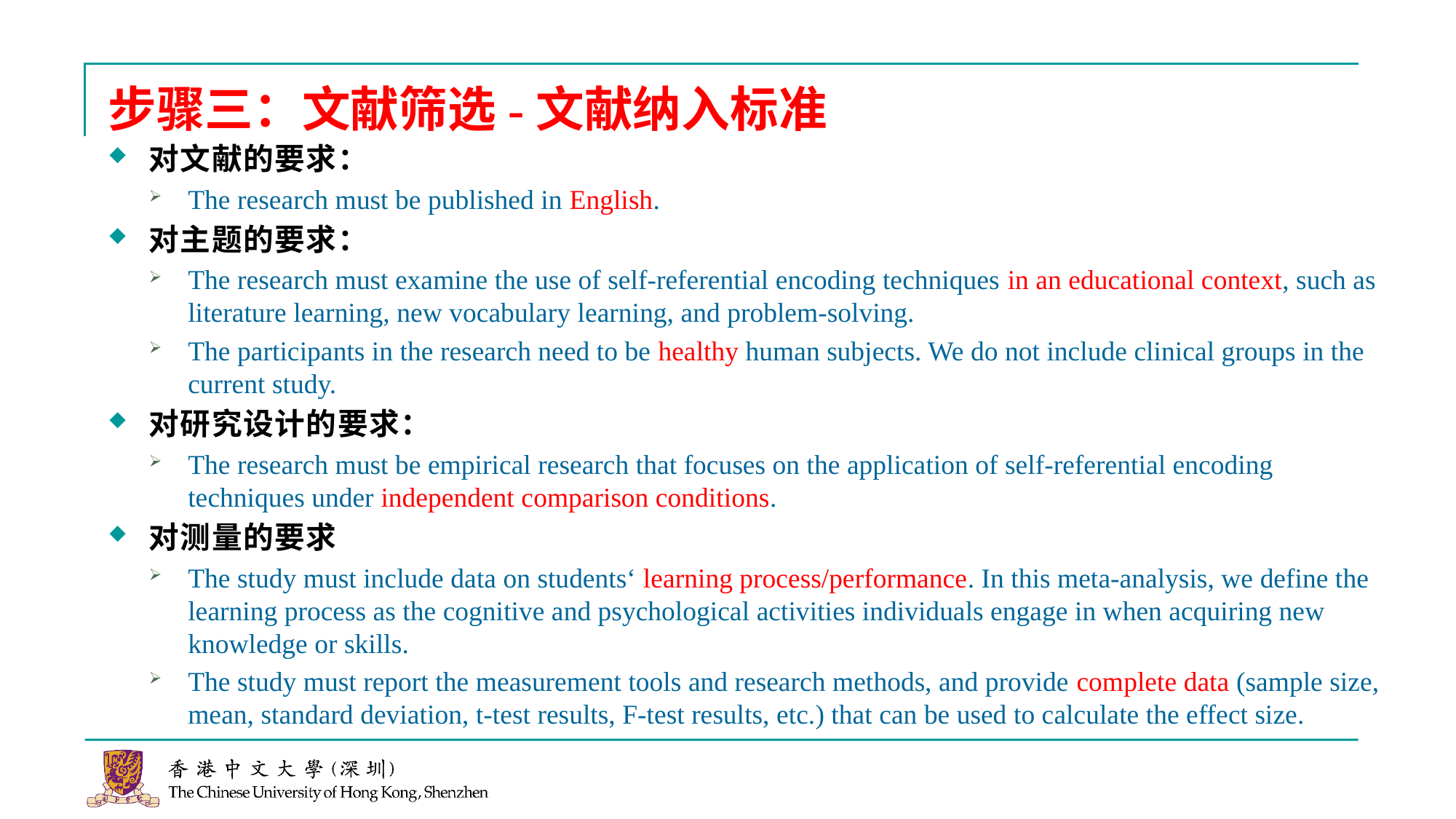

# 步骤三：文献筛选-文献纳入标准
对文献的要求：
The research must be published in English.
对主题的要求：
The research must examine the use of self-referential encoding techniques in an educational context, such as literature learning, new vocabulary learning, and problem-solving.
The participants in the research need to be healthy human subjects. We do not include clinical groups in the current study.
对研究设计的要求：
The research must be empirical research that focuses on the application of self-referential encoding techniques under independent comparison conditions.
对测量的要求
The study must include data on students‘ learning process/performance. In this meta-analysis, we define the learning process as the cognitive and psychological activities individuals engage in when acquiring new knowledge or skills.
The study must report the measurement tools and research methods, and provide complete data (sample size, mean, standard deviation, t-test results, F-test results, etc.) that can be used to calculate the effect size.